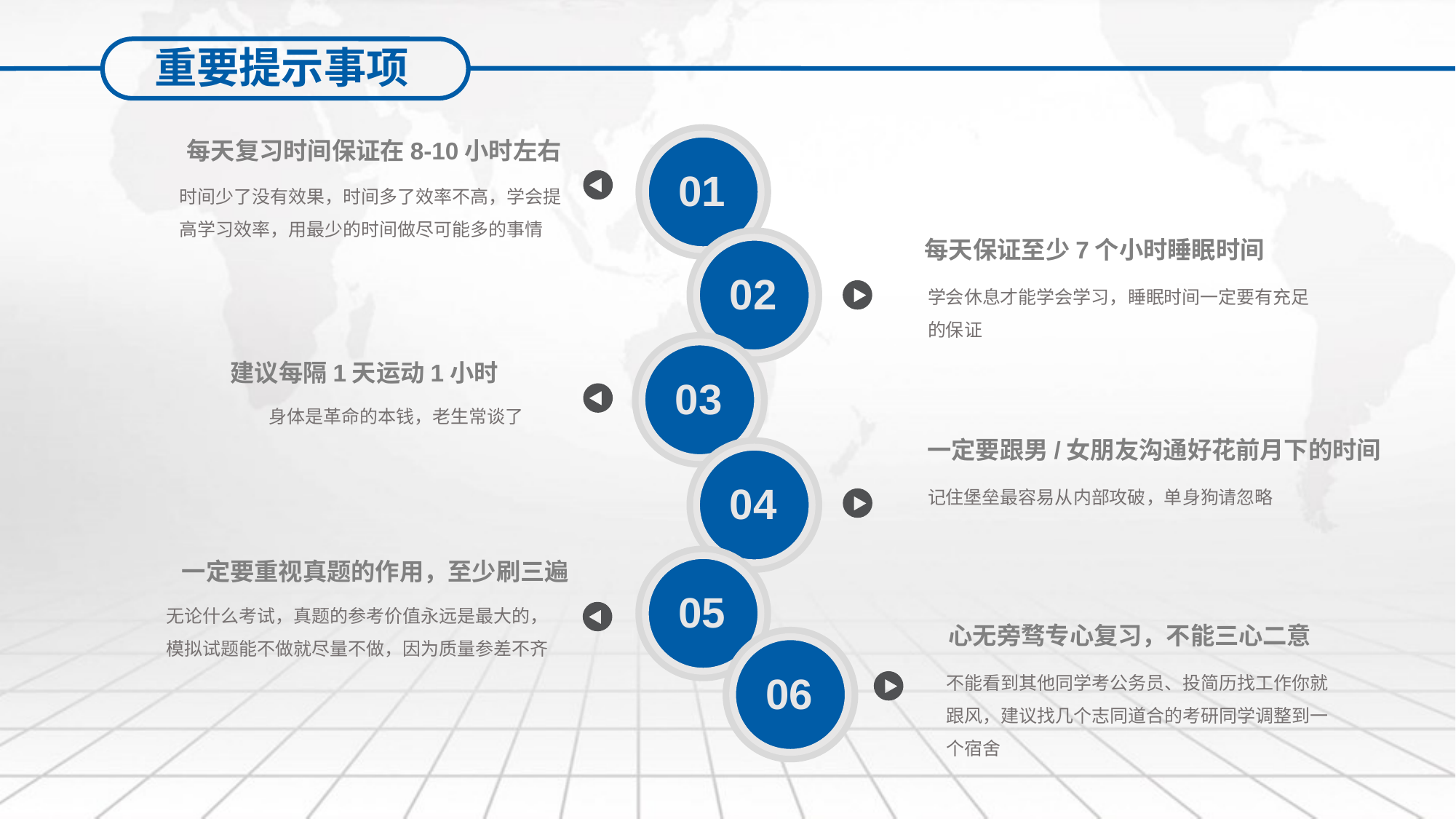

重要提示事项

01
每天复习时间保证在8-10小时左右
时间少了没有效果，时间多了效率不高，学会提高学习效率，用最少的时间做尽可能多的事情

02
每天保证至少7个小时睡眠时间
学会休息才能学会学习，睡眠时间一定要有充足的保证

03
建议每隔1天运动1小时
身体是革命的本钱，老生常谈了

一定要跟男/女朋友沟通好花前月下的时间
记住堡垒最容易从内部攻破，单身狗请忽略

04

05
一定要重视真题的作用，至少刷三遍
无论什么考试，真题的参考价值永远是最大的，模拟试题能不做就尽量不做，因为质量参差不齐

心无旁骛专心复习，不能三心二意
不能看到其他同学考公务员、投简历找工作你就跟风，建议找几个志同道合的考研同学调整到一个宿舍

06